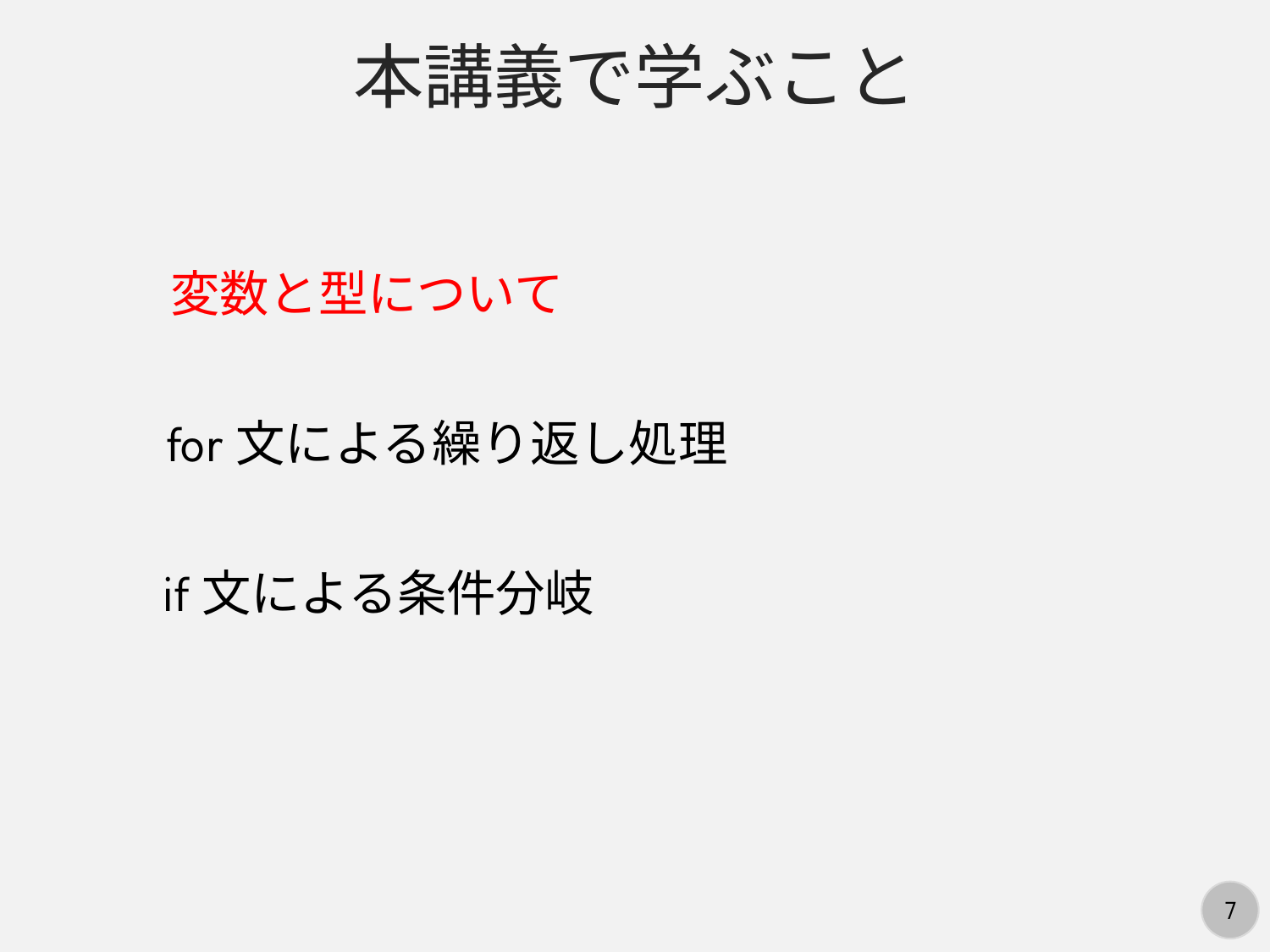

本講義で学ぶこと
変数と型について
for文による繰り返し処理
if文による条件分岐